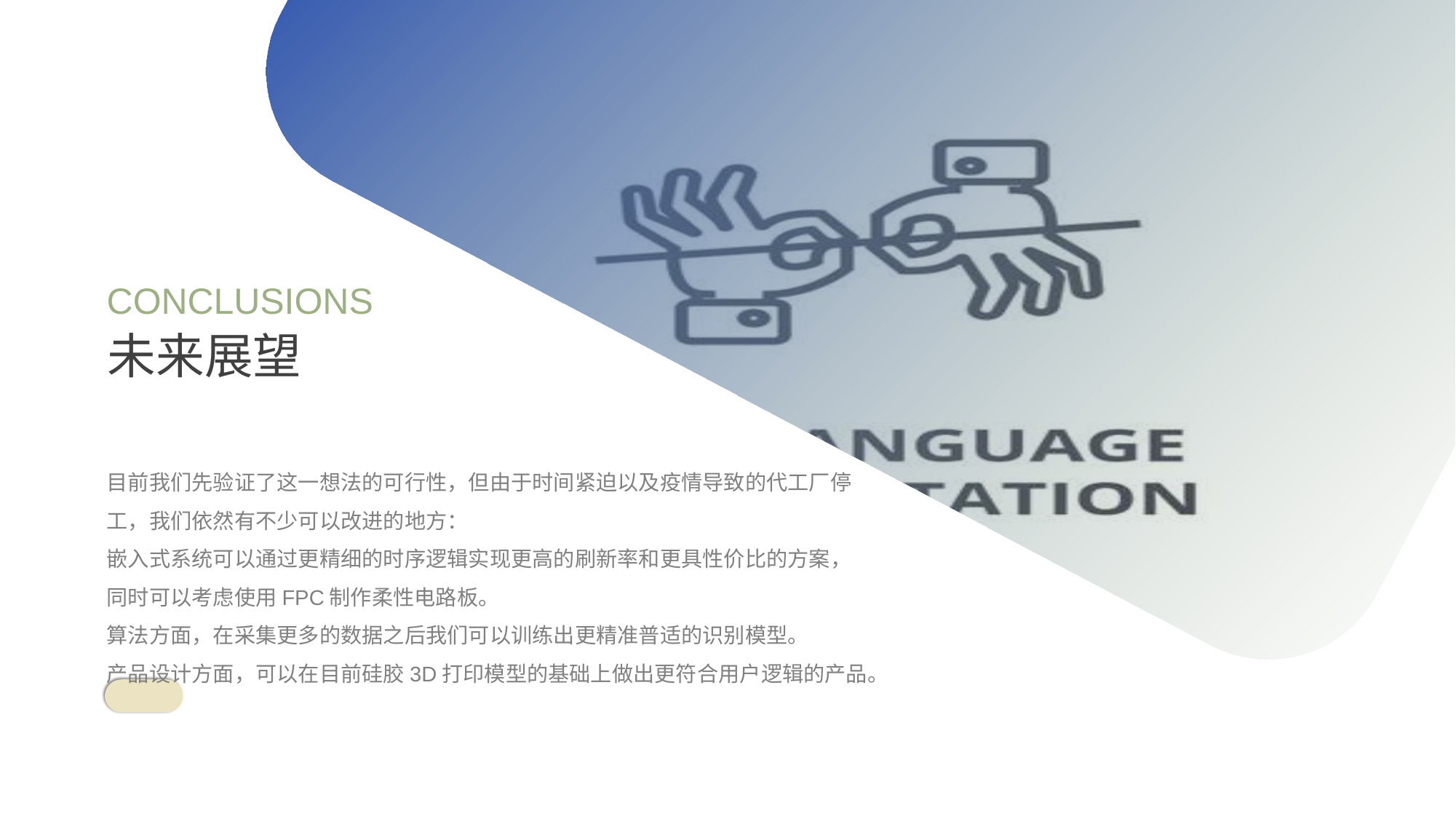

CONCLUSIONS
未来展望
目前我们先验证了这一想法的可行性，但由于时间紧迫以及疫情导致的代工厂停工，我们依然有不少可以改进的地方：
嵌入式系统可以通过更精细的时序逻辑实现更高的刷新率和更具性价比的方案，同时可以考虑使用FPC制作柔性电路板。
算法方面，在采集更多的数据之后我们可以训练出更精准普适的识别模型。
产品设计方面，可以在目前硅胶3D打印模型的基础上做出更符合用户逻辑的产品。